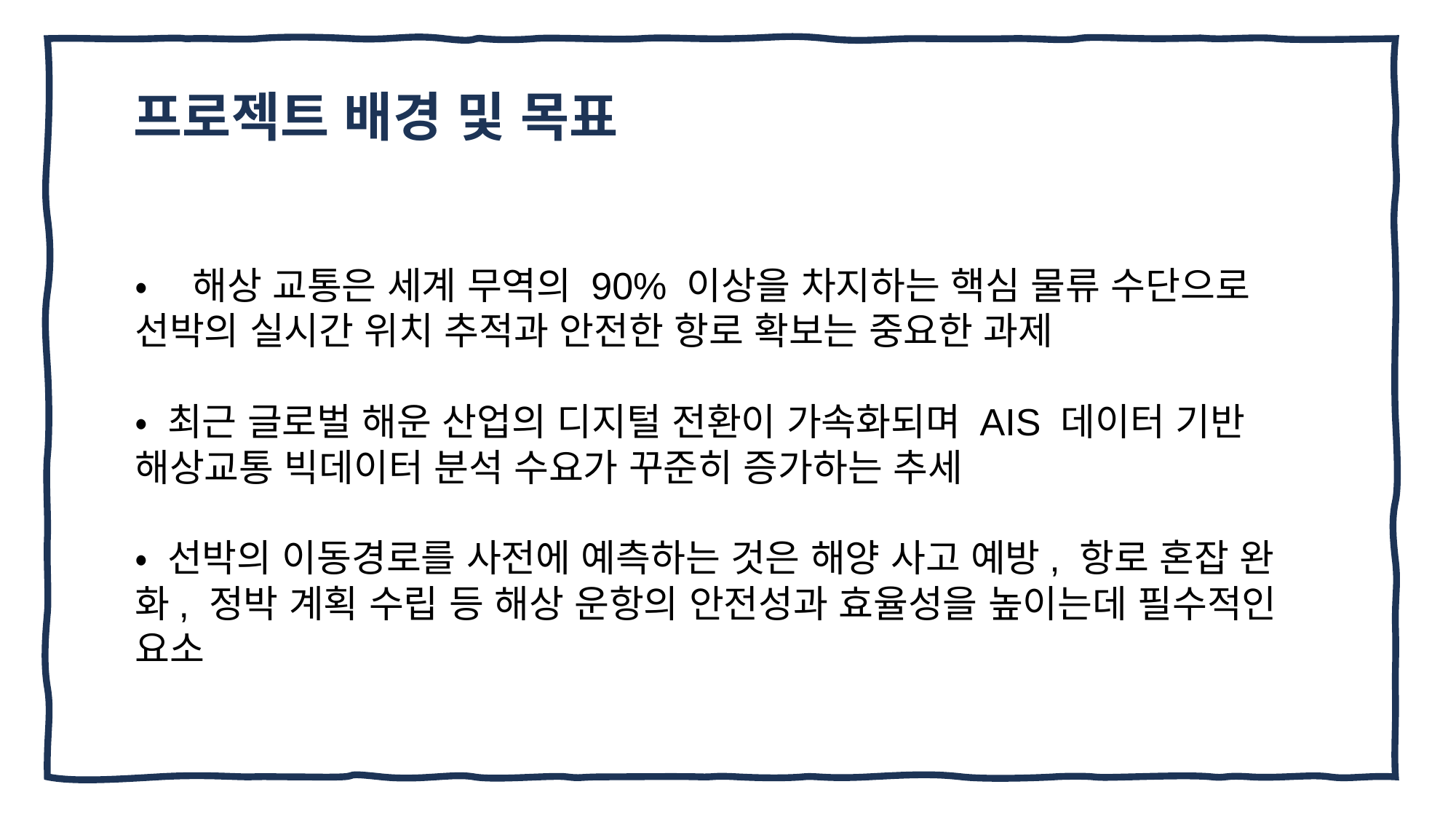

프로젝트 배경 및 목표
# 프로젝트 배경 및 필요성

• 해상 교통은 세계 무역의 90% 이상을 차지하는 핵심 물류 수단으로 선박의 실시간 위치 추적과 안전한 항로 확보는 중요한 과제

• 최근 글로벌 해운 산업의 디지털 전환이 가속화되며 AIS 데이터 기반  해상교통 빅데이터 분석 수요가 꾸준히 증가하는 추세

• 선박의 이동경로를 사전에 예측하는 것은 해양 사고 예방, 항로 혼잡 완화, 정박 계획 수립 등 해상 운항의 안전성과 효율성을 높이는데 필수적인 요소